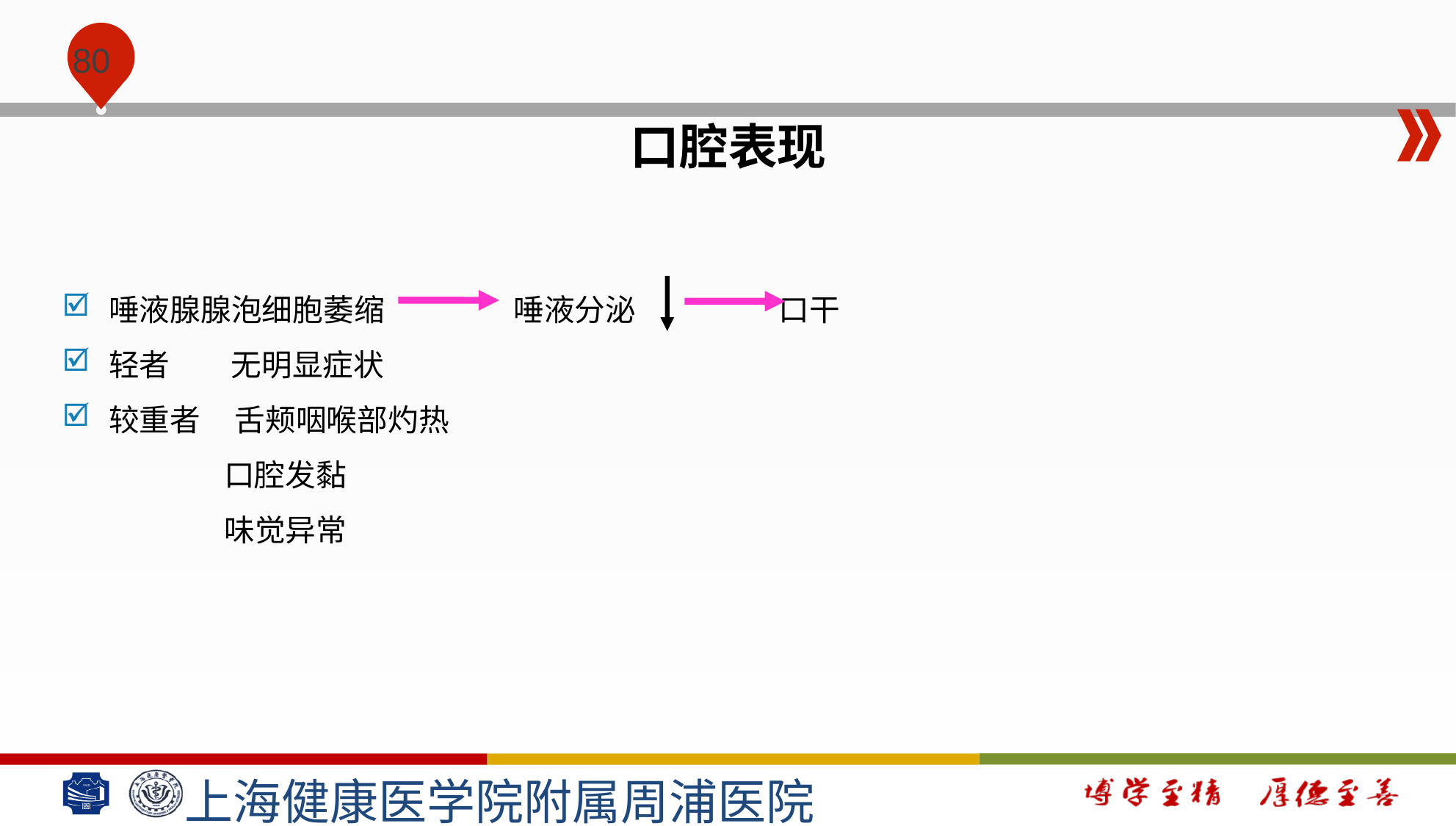

#

口腔表现
唾液腺腺泡细胞萎缩                   唾液分泌                     口干
轻者         无明显症状
较重者     舌颊咽喉部灼热
                 口腔发黏
                 味觉异常